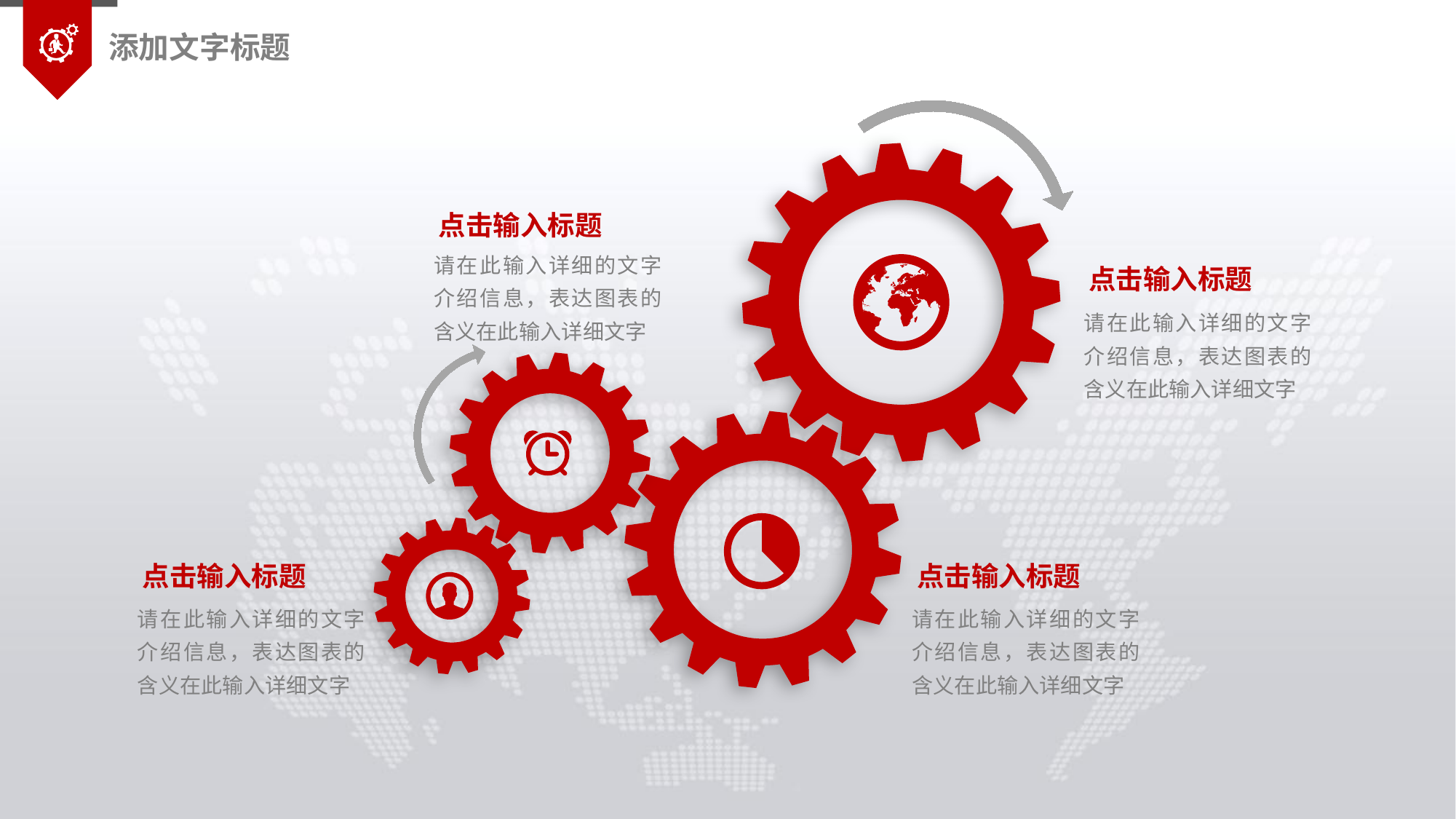

添加文字标题

点击输入标题
请在此输入详细的文字介绍信息，表达图表的含义在此输入详细文字

点击输入标题
请在此输入详细的文字介绍信息，表达图表的含义在此输入详细文字

点击输入标题
请在此输入详细的文字介绍信息，表达图表的含义在此输入详细文字
点击输入标题
请在此输入详细的文字介绍信息，表达图表的含义在此输入详细文字